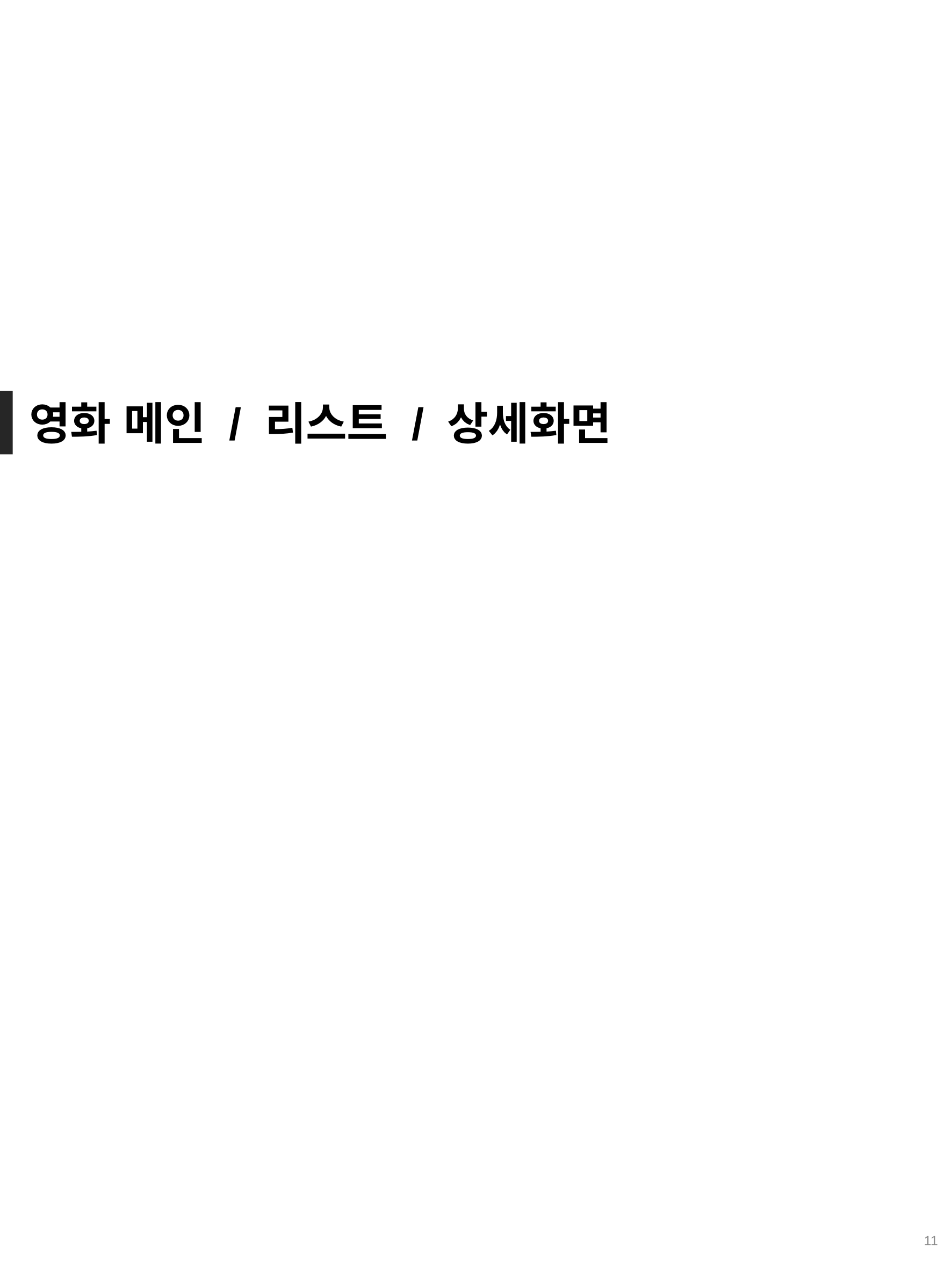

영화 메인 / 리스트 / 상세화면

11